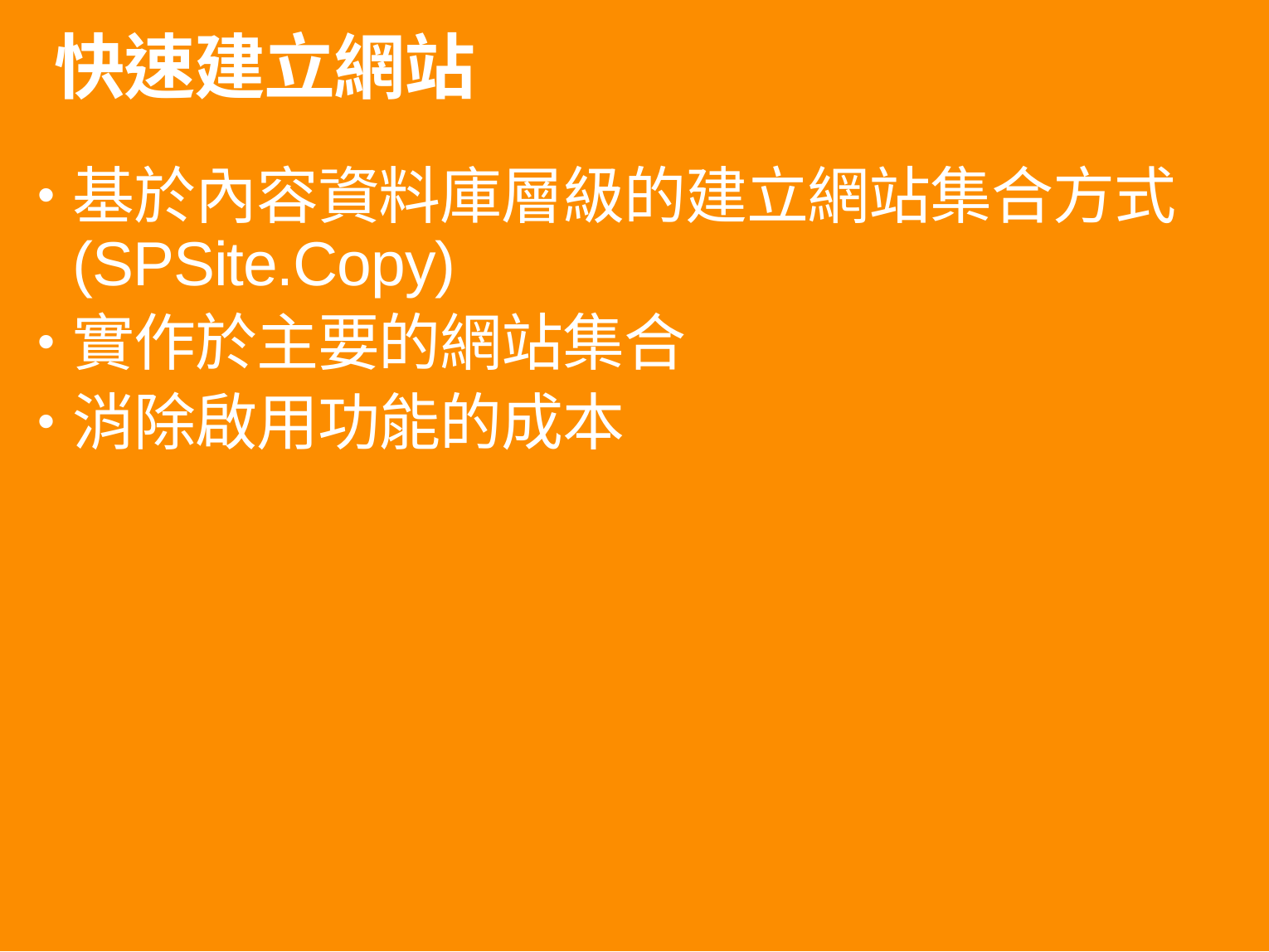

# 快速建立網站
基於內容資料庫層級的建立網站集合方式 (SPSite.Copy)
實作於主要的網站集合
消除啟用功能的成本